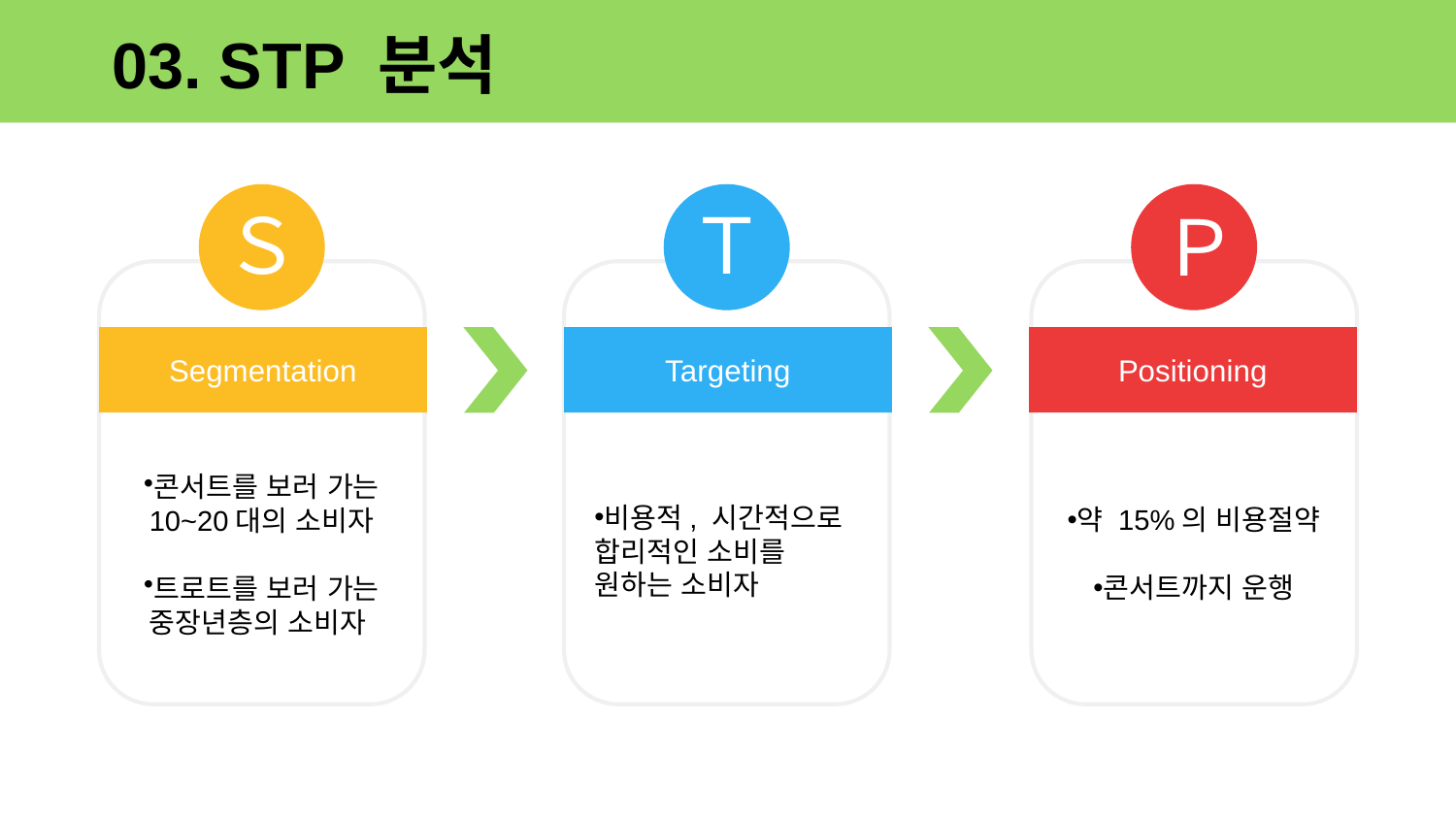

# 03. STP 분석

Ｓ

콘서트를 보러 가는 10~20대의 소비자

트로트를 보러 가는 중장년층의 소비자
Segmentation

Ｔ

비용적, 시간적으로 합리적인 소비를 원하는 소비자
Targeting

Ｐ

약 15%의 비용절약

콘서트까지 운행
Positioning